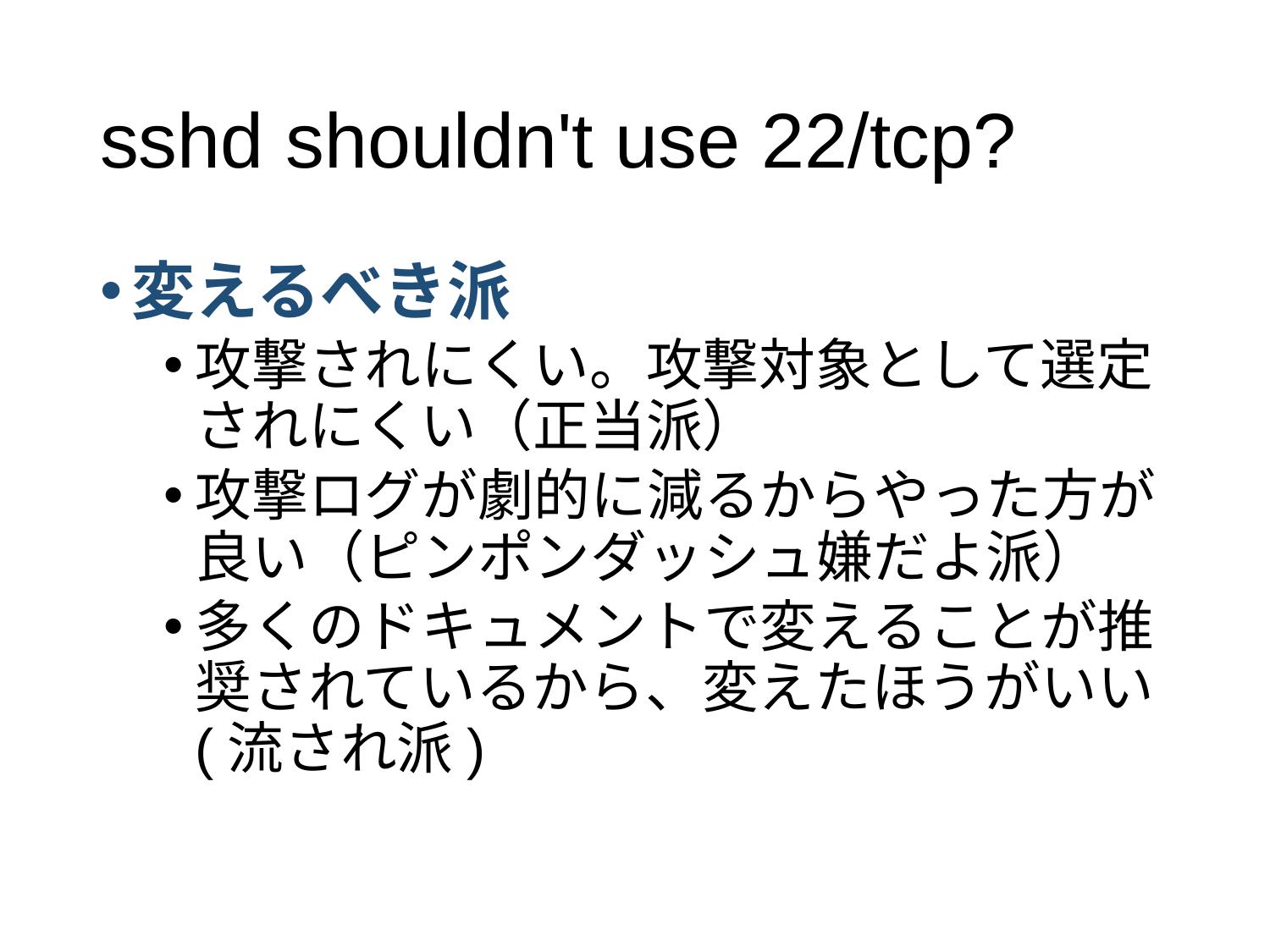

# sshd shouldn't use 22/tcp?
変えるべき派
攻撃されにくい。攻撃対象として選定されにくい（正当派）
攻撃ログが劇的に減るからやった方が良い（ピンポンダッシュ嫌だよ派）
多くのドキュメントで変えることが推奨されているから、変えたほうがいい(流され派)